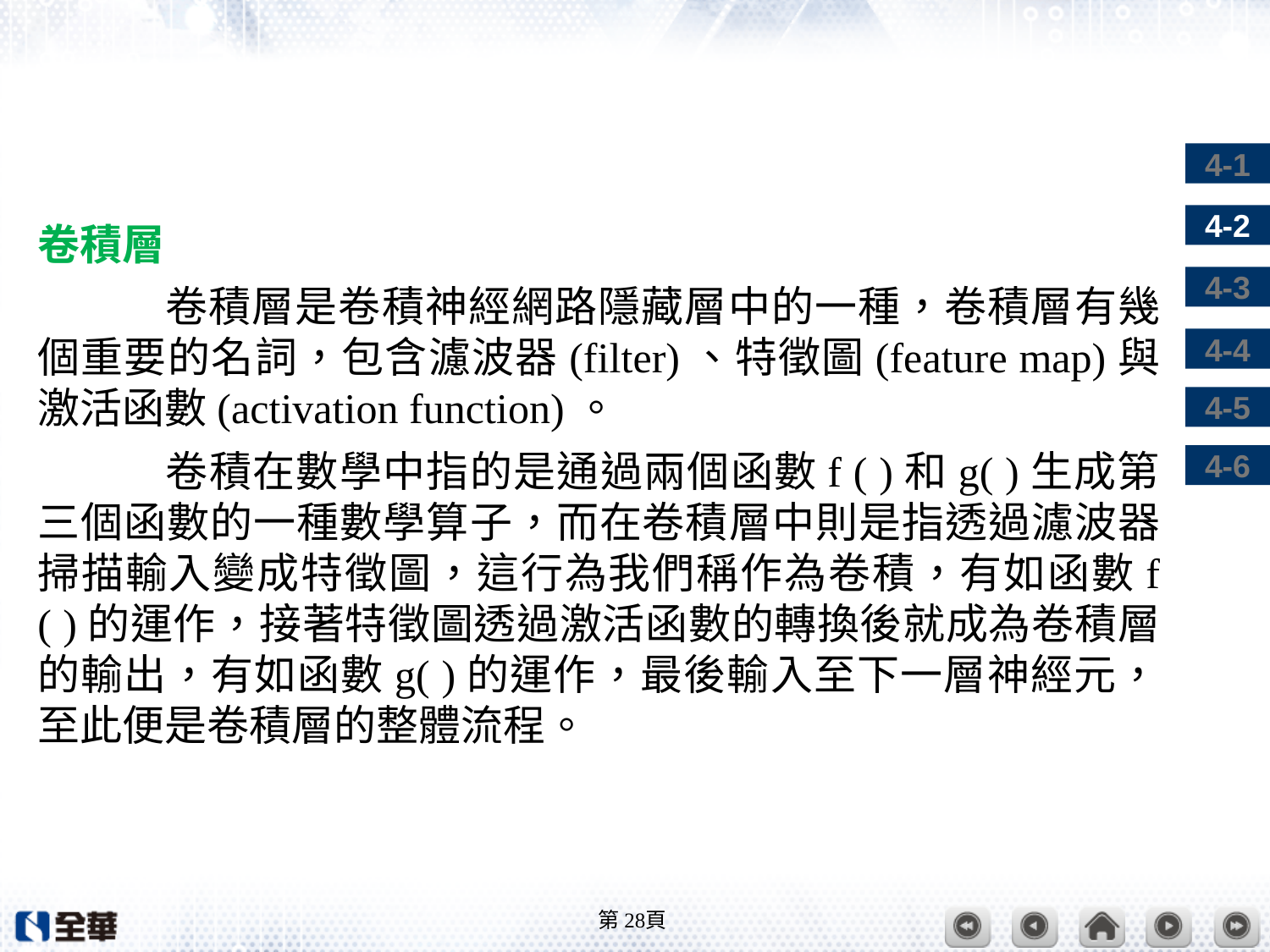

#
卷積層
	卷積層是卷積神經網路隱藏層中的一種，卷積層有幾個重要的名詞，包含濾波器(filter)、特徵圖(feature map)與激活函數(activation function)。
	卷積在數學中指的是通過兩個函數f ( )和g( )生成第三個函數的一種數學算子，而在卷積層中則是指透過濾波器掃描輸入變成特徵圖，這行為我們稱作為卷積，有如函數f ( )的運作，接著特徵圖透過激活函數的轉換後就成為卷積層的輸出，有如函數g( )的運作，最後輸入至下一層神經元，至此便是卷積層的整體流程。